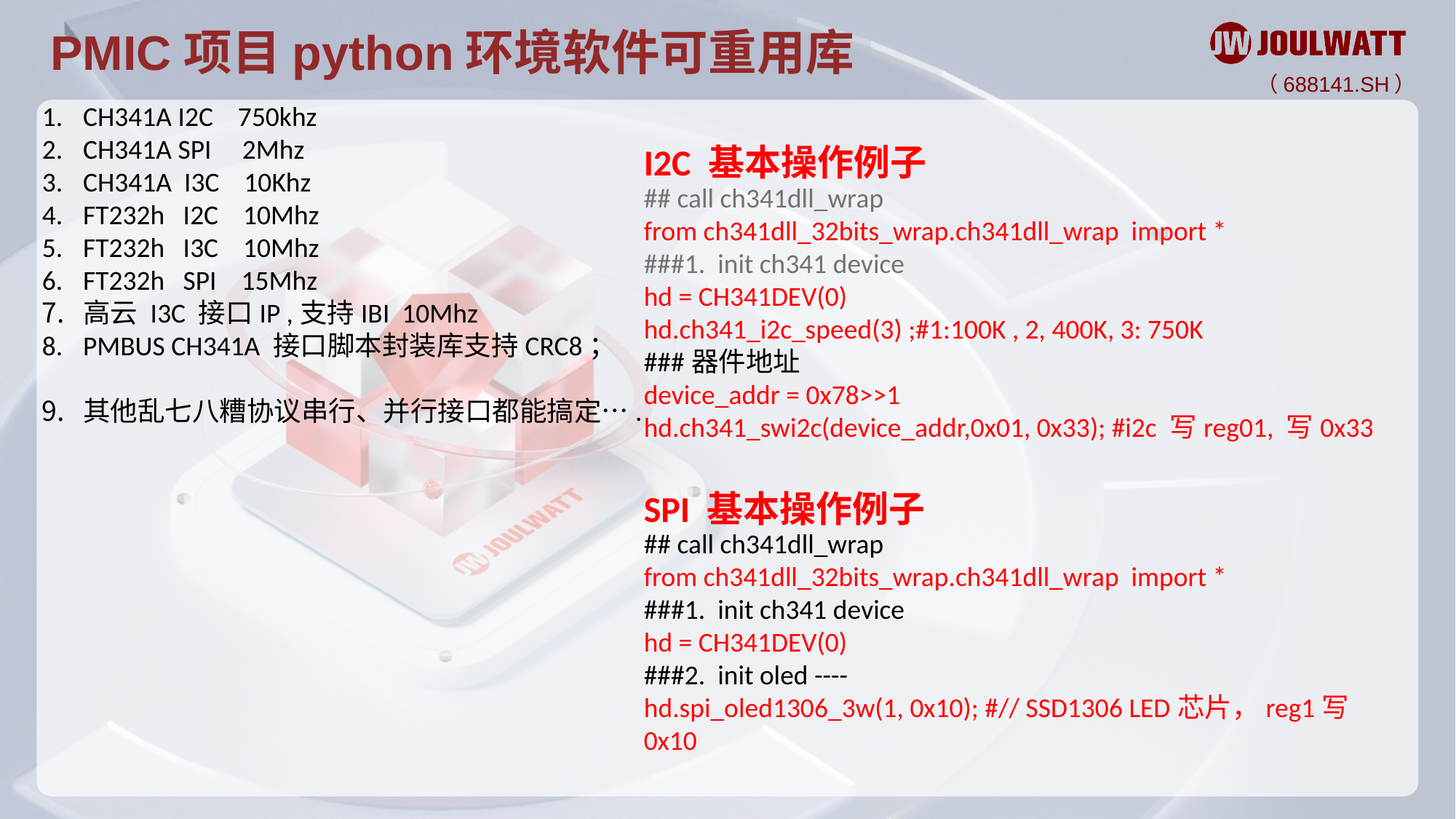

PMIC项目python环境软件可重用库
CH341A I2C    750khz
CH341A SPI     2Mhz
CH341A  I3C    10Khz
FT232h   I2C    10Mhz
FT232h   I3C    10Mhz
FT232h   SPI    15Mhz
高云 I3C 接口IP ,支持IBI  10Mhz
PMBUS CH341A 接口脚本封装库支持CRC8；

其他乱七八糟协议串行、并行接口都能搞定….
I2C 基本操作例子
## call ch341dll_wrap
from ch341dll_32bits_wrap.ch341dll_wrap  import *
###1.  init ch341 device
hd = CH341DEV(0)
hd.ch341_i2c_speed(3) ;#1:100K , 2, 400K, 3: 750K
###器件地址
device_addr = 0x78>>1
hd.ch341_swi2c(device_addr,0x01, 0x33); #i2c 写reg01, 写0x33
SPI 基本操作例子

## call ch341dll_wrap
from ch341dll_32bits_wrap.ch341dll_wrap  import *
###1.  init ch341 device
hd = CH341DEV(0)
###2.  init oled ----
hd.spi_oled1306_3w(1, 0x10); #// SSD1306 LED芯片，reg1写0x10